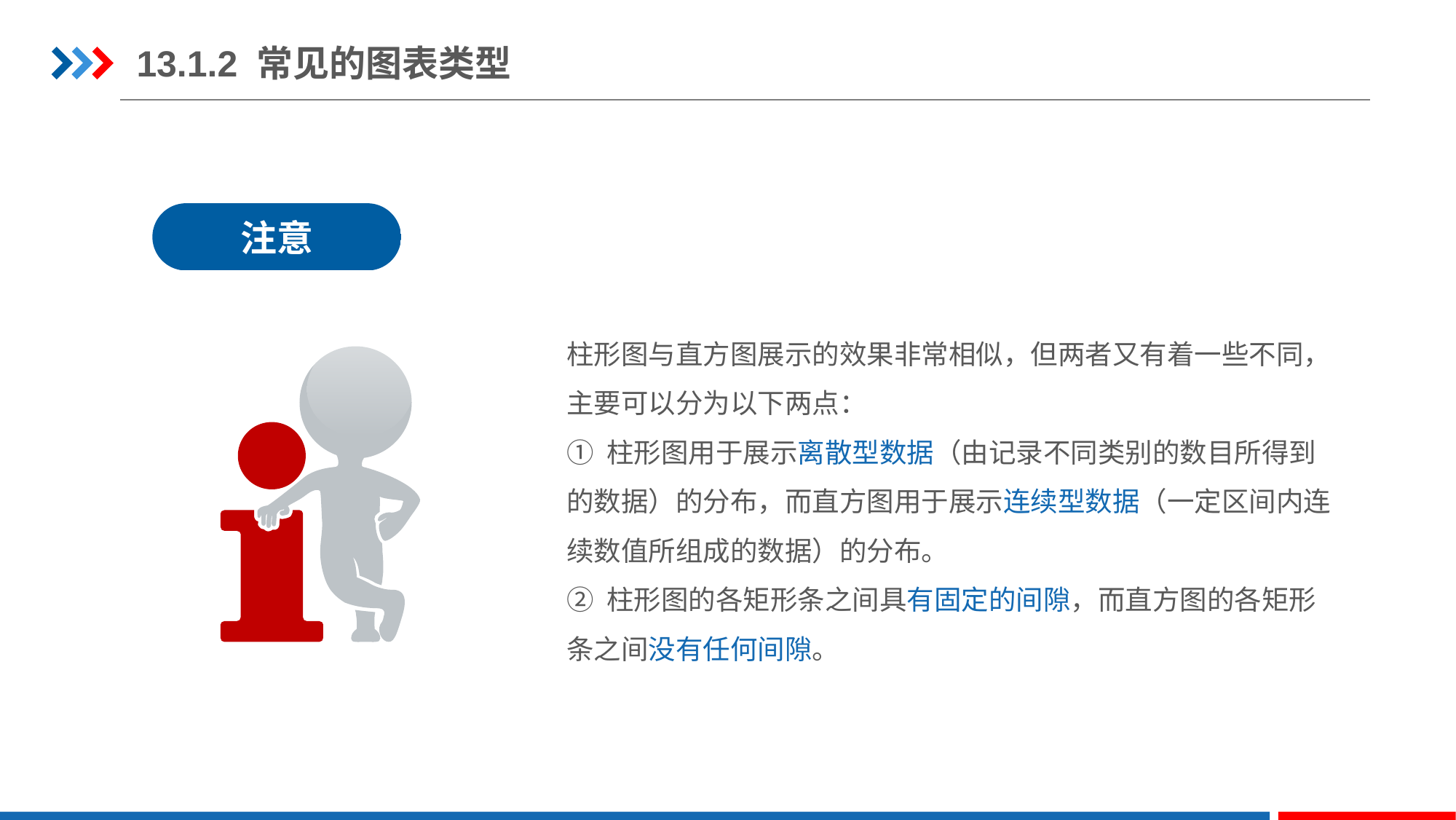

13.1.2 常见的图表类型
注意
柱形图与直方图展示的效果非常相似，但两者又有着一些不同，主要可以分为以下两点：
① 柱形图用于展示离散型数据（由记录不同类别的数目所得到的数据）的分布，而直方图用于展示连续型数据（一定区间内连续数值所组成的数据）的分布。
② 柱形图的各矩形条之间具有固定的间隙，而直方图的各矩形条之间没有任何间隙。